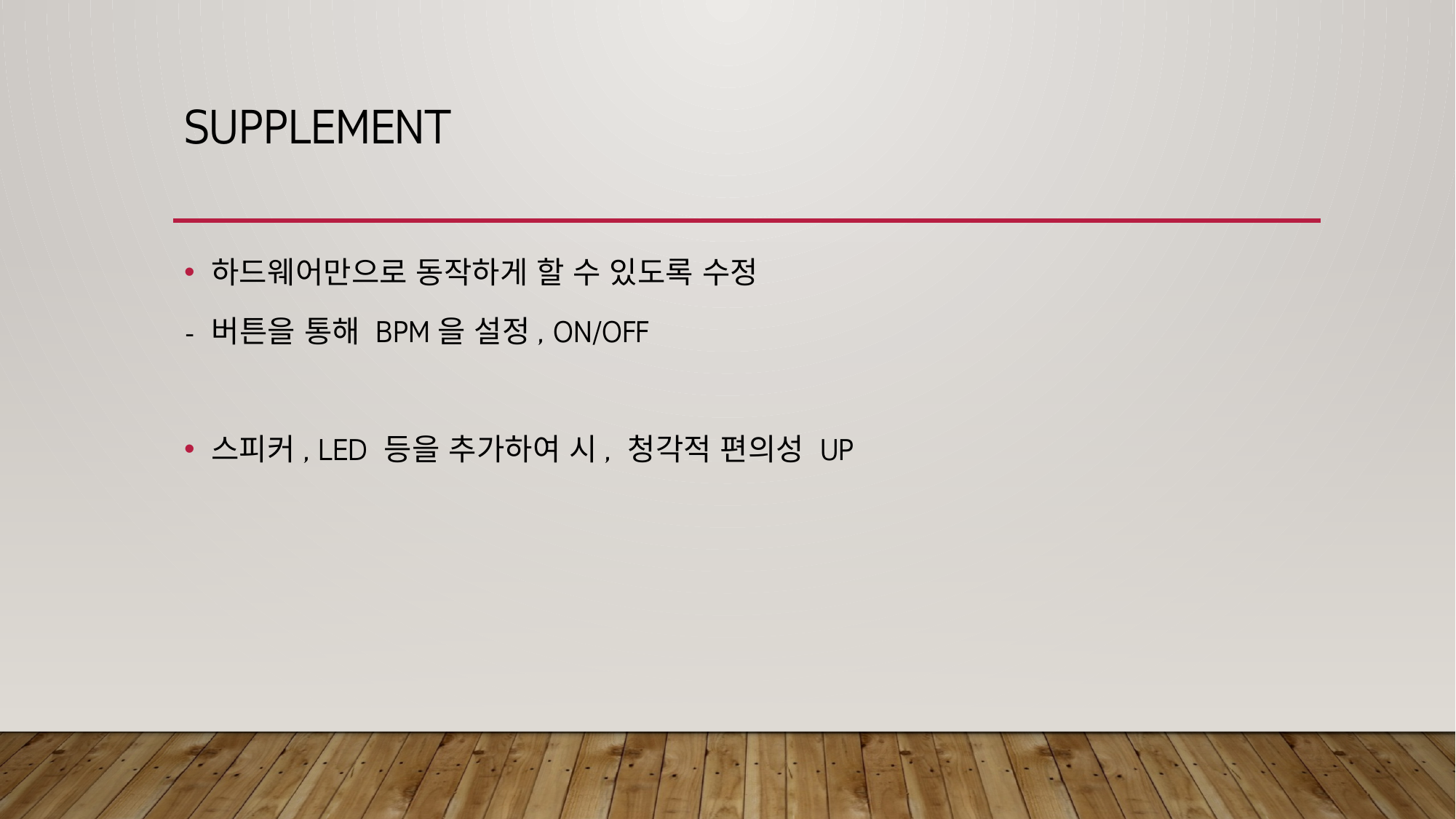

# Supplement
하드웨어만으로 동작하게 할 수 있도록 수정
- 버튼을 통해 BPM을 설정, ON/OFF

스피커, LED 등을 추가하여 시, 청각적 편의성 UP